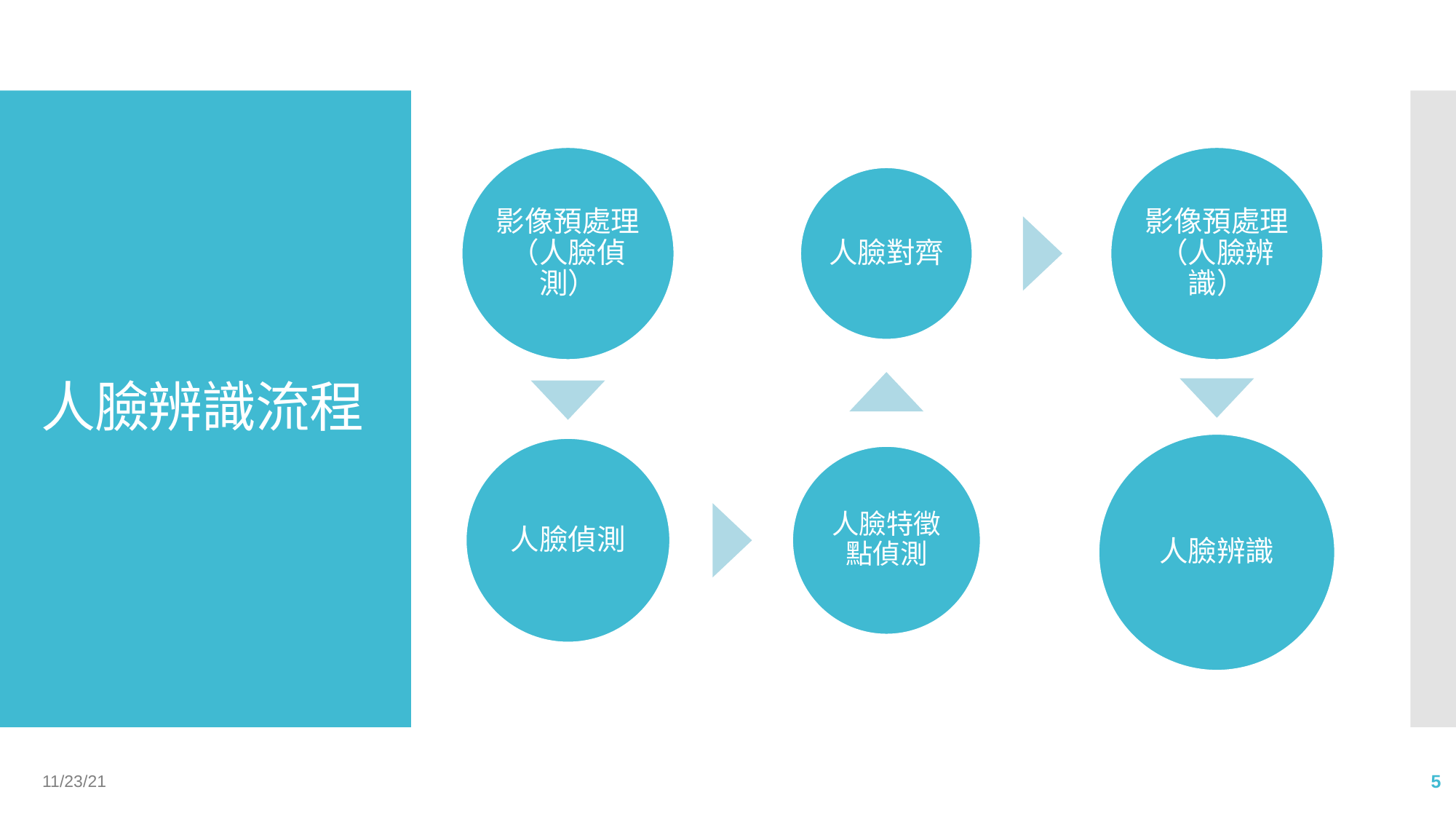

影像預處理
（人臉偵測）
人臉偵測
人臉特徵點偵測
人臉對齊
影像預處理
（人臉辨識）
人臉辨識
# 人臉辨識流程
11/23/21
5